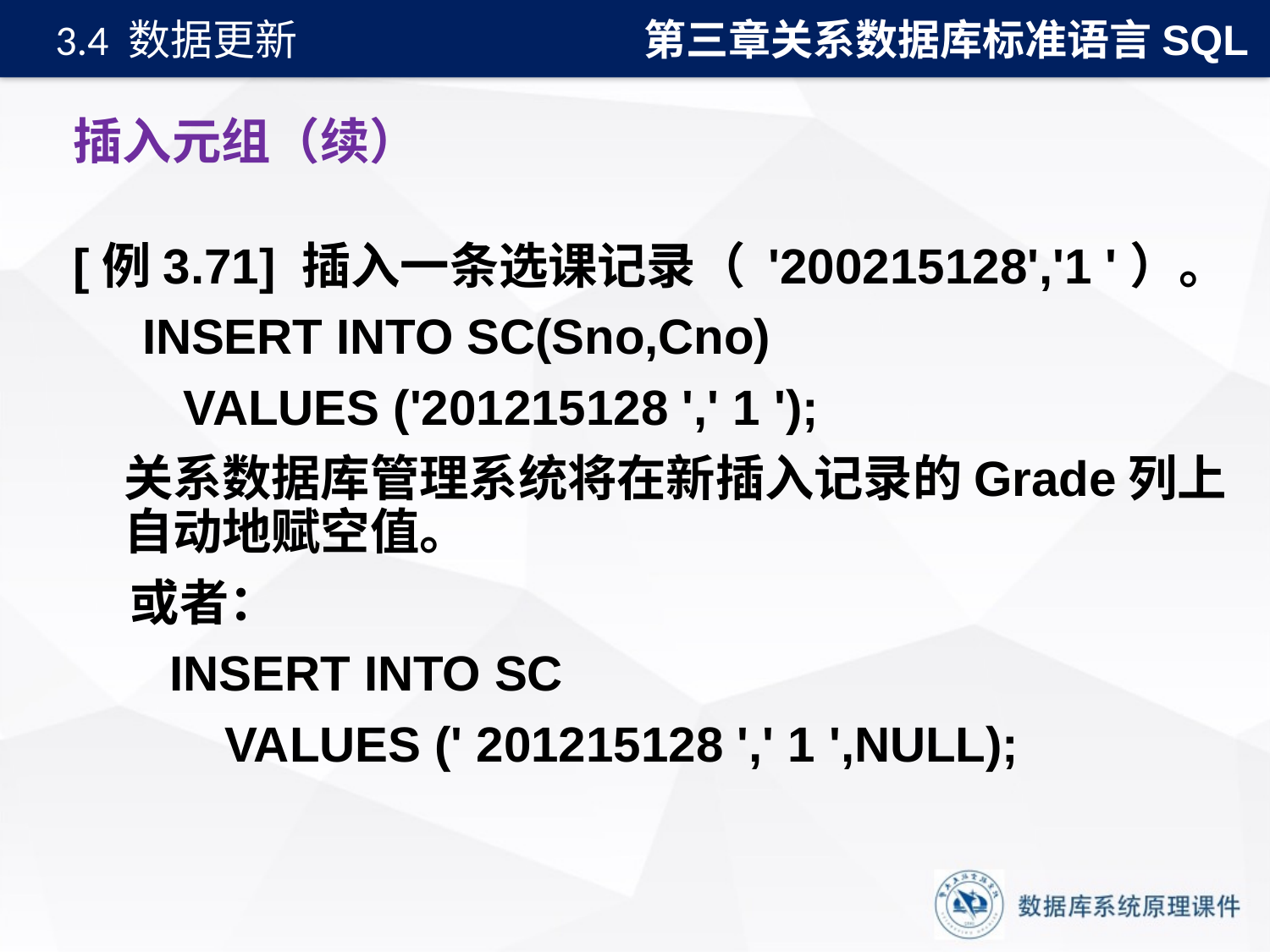

第三章关系数据库标准语言SQL
3.4 数据更新
# 插入元组（续）
[例3.71] 插入一条选课记录（ '200215128','1 '）。
     INSERT INTO SC(Sno,Cno)
        VALUES ('201215128 ',' 1 ');
关系数据库管理系统将在新插入记录的Grade列上自动地赋空值。
    或者：
       INSERT INTO SC
           VALUES (' 201215128 ',' 1 ',NULL);